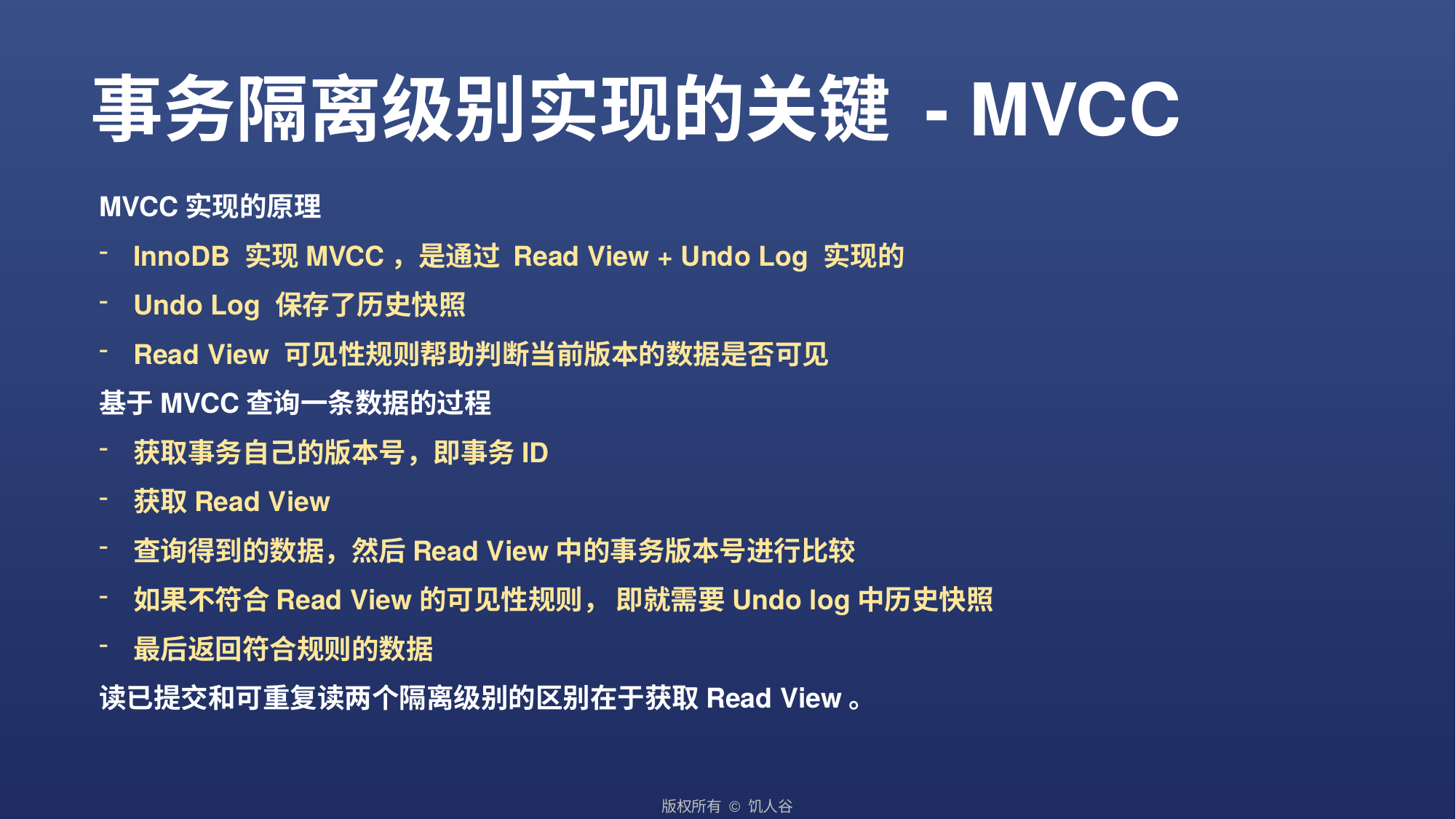

事务隔离级别实现的关键 - MVCC
MVCC实现的原理
InnoDB 实现MVCC，是通过 Read View + Undo Log 实现的
Undo Log 保存了历史快照
Read View 可见性规则帮助判断当前版本的数据是否可见
基于MVCC查询一条数据的过程
获取事务自己的版本号，即事务ID
获取Read View
查询得到的数据，然后Read View中的事务版本号进行比较
如果不符合Read View的可见性规则， 即就需要Undo log中历史快照
最后返回符合规则的数据
读已提交和可重复读两个隔离级别的区别在于获取Read View。